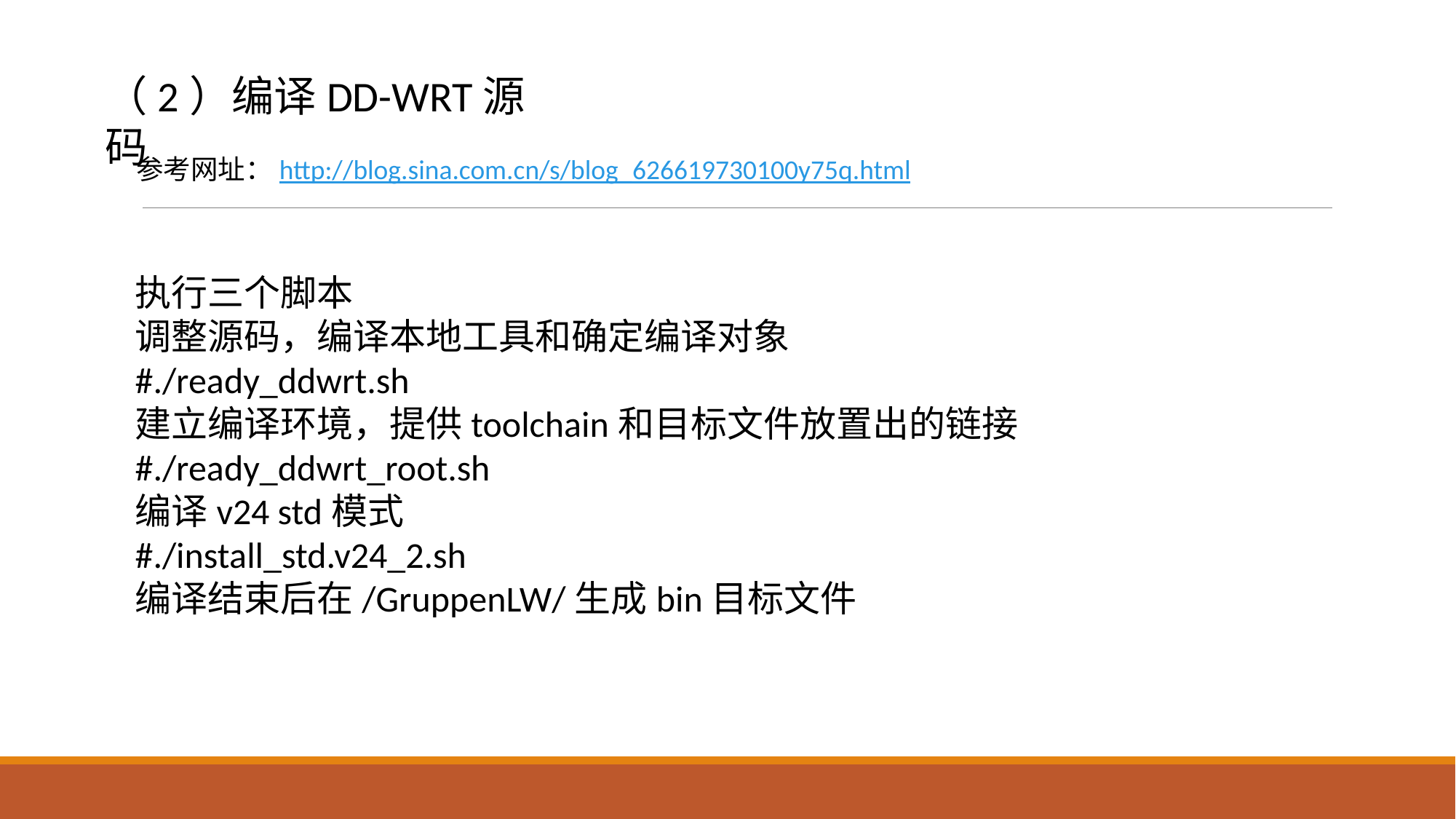

（2）编译DD-WRT源码
参考网址：http://blog.sina.com.cn/s/blog_626619730100y75q.html

执行三个脚本
调整源码，编译本地工具和确定编译对象
#./ready_ddwrt.sh
建立编译环境，提供toolchain和目标文件放置出的链接
#./ready_ddwrt_root.sh
编译v24 std模式
#./install_std.v24_2.sh
编译结束后在/GruppenLW/生成bin目标文件